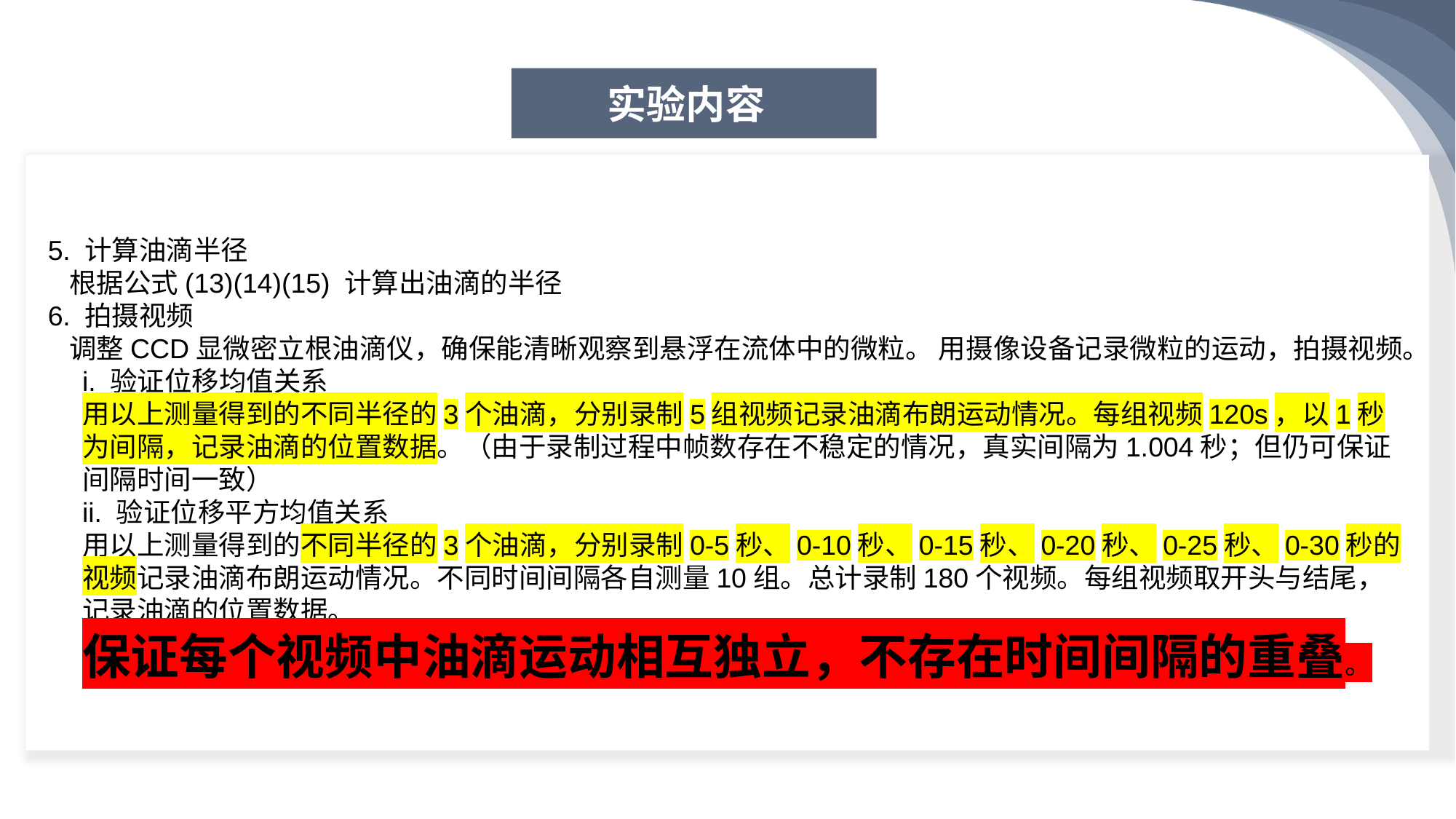

实验内容

5. 计算油滴半径
根据公式(13)(14)(15) 计算出油滴的半径
6. 拍摄视频
调整CCD显微密立根油滴仪，确保能清晰观察到悬浮在流体中的微粒。 用摄像设备记录微粒的运动，拍摄视频。
i. 验证位移均值关系
用以上测量得到的不同半径的3个油滴，分别录制5组视频记录油滴布朗运动情况。每组视频120s，以1秒为间隔，记录油滴的位置数据。（由于录制过程中帧数存在不稳定的情况，真实间隔为1.004秒；但仍可保证间隔时间一致）
ii. 验证位移平方均值关系
用以上测量得到的不同半径的3个油滴，分别录制0-5秒、0-10秒、0-15秒、0-20秒、0-25秒、0-30秒的视频记录油滴布朗运动情况。不同时间间隔各自测量10组。总计录制180个视频。每组视频取开头与结尾，记录油滴的位置数据。
保证每个视频中油滴运动相互独立，不存在时间间隔的重叠。